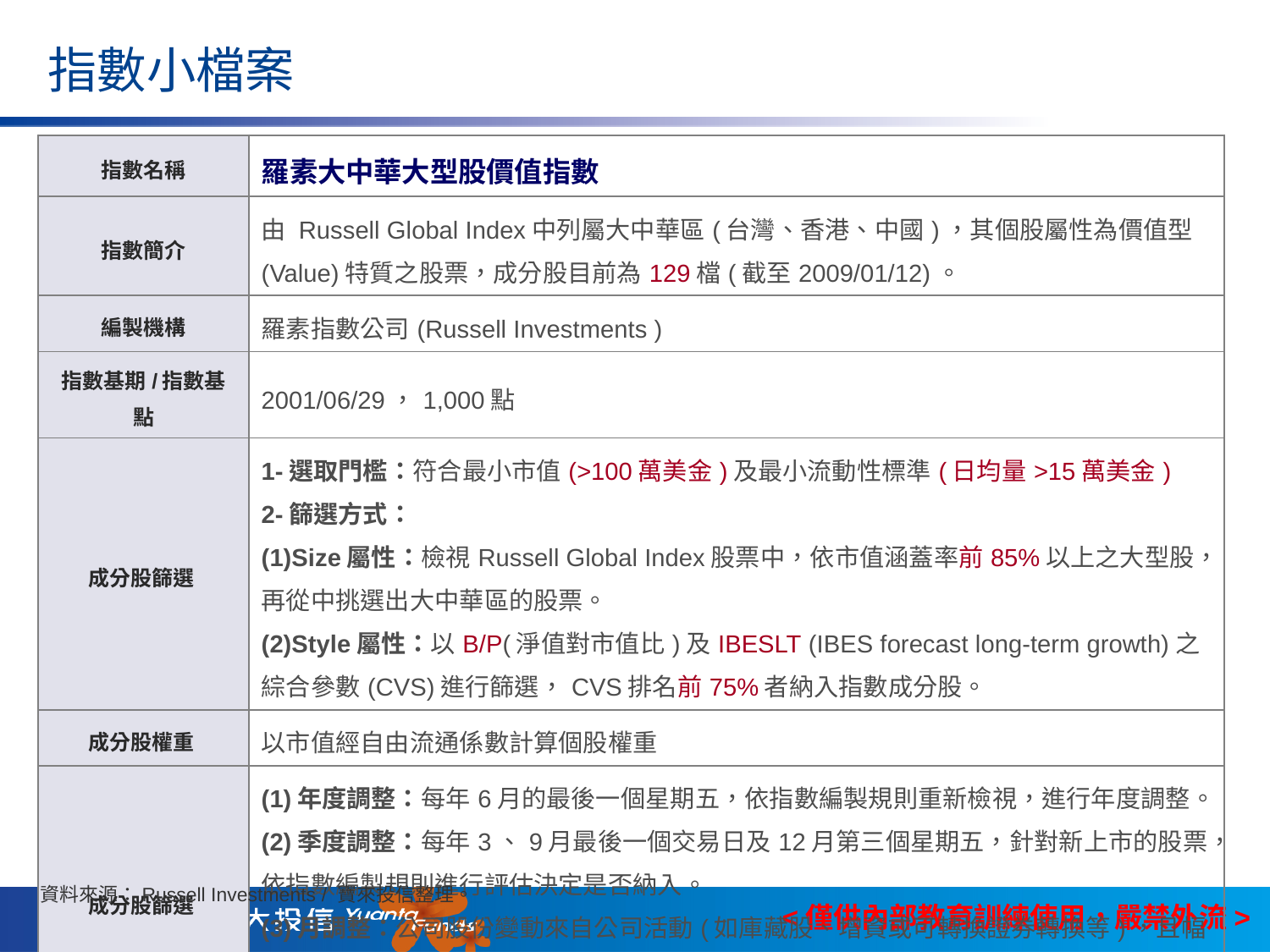

指數小檔案
| 指數名稱 | 羅素大中華大型股價值指數 |
| --- | --- |
| 指數簡介 | 由 Russell Global Index中列屬大中華區(台灣、香港、中國)，其個股屬性為價值型(Value)特質之股票，成分股目前為129檔(截至2009/01/12)。 |
| 編製機構 | 羅素指數公司(Russell Investments ) |
| 指數基期/指數基點 | 2001/06/29，1,000點 |
| 成分股篩選 | 1-選取門檻：符合最小市值(>100萬美金)及最小流動性標準(日均量>15萬美金) 2-篩選方式： (1)Size屬性：檢視Russell Global Index股票中，依市值涵蓋率前85%以上之大型股，再從中挑選出大中華區的股票。 (2)Style屬性：以B/P(淨值對市值比)及IBESLT (IBES forecast long-term growth)之綜合參數(CVS)進行篩選，CVS排名前75%者納入指數成分股。 |
| 成分股權重 | 以市值經自由流通係數計算個股權重 |
| 成分股篩選 | (1)年度調整：每年6月的最後一個星期五，依指數編製規則重新檢視，進行年度調整。 (2)季度調整：每年3、9月最後一個交易日及12月第三個星期五，針對新上市的股票，依指數編製規則進行評估決定是否納入。 (3)月調整：公司股份變動來自公司活動(如庫藏股、增資或可轉換證券轉換等)，且幅度超過5%時，於每月底進行調整。 (4)日調整：依公司活動訊息(如：股利、股票分割、下市等)，於生效當日進行調整。 |
資料來源：Russell Investments / 寶來投信整理。